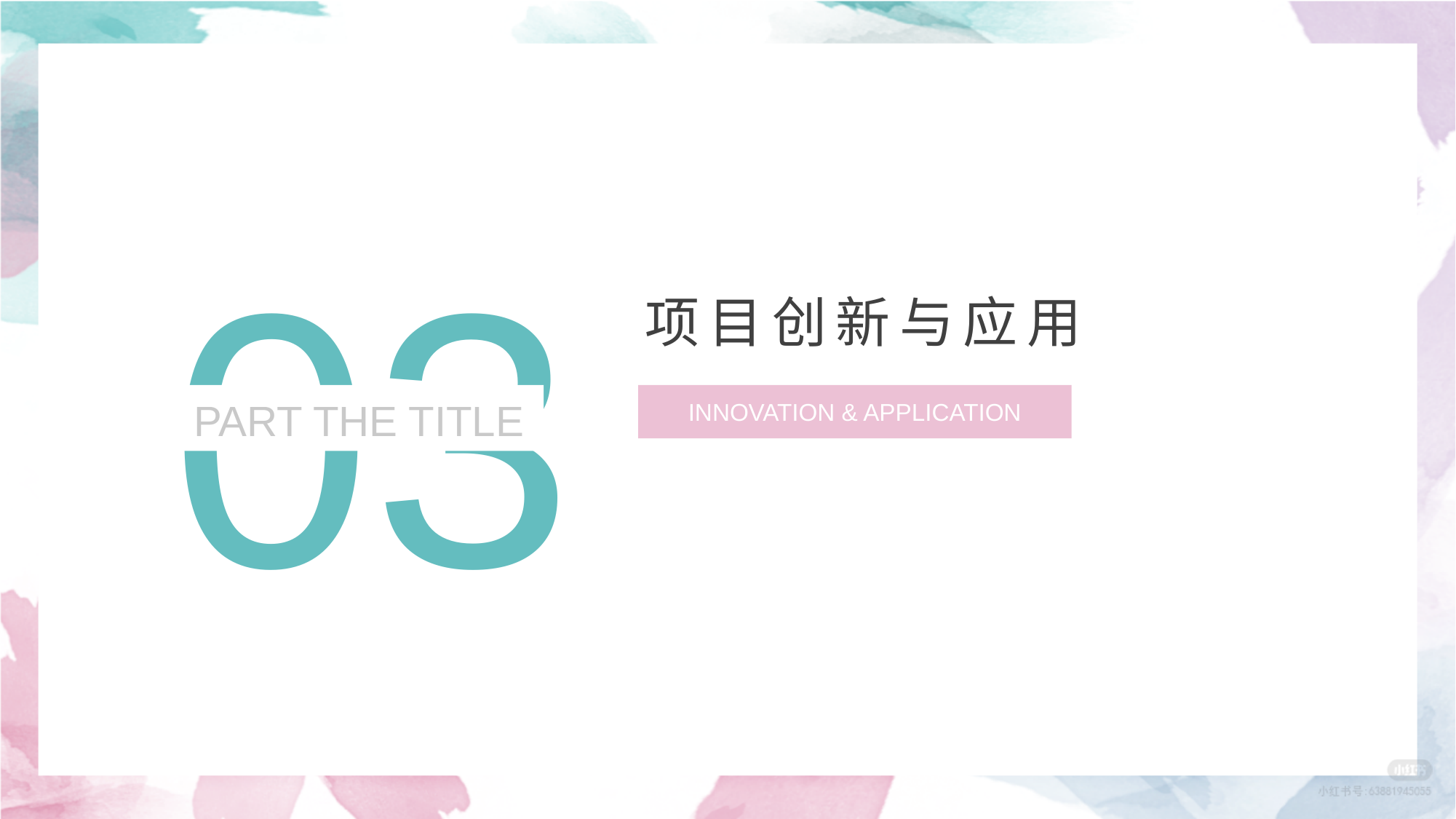

03
项目创新与应用

INNOVATION & APPLICATION

PART THE TITLE